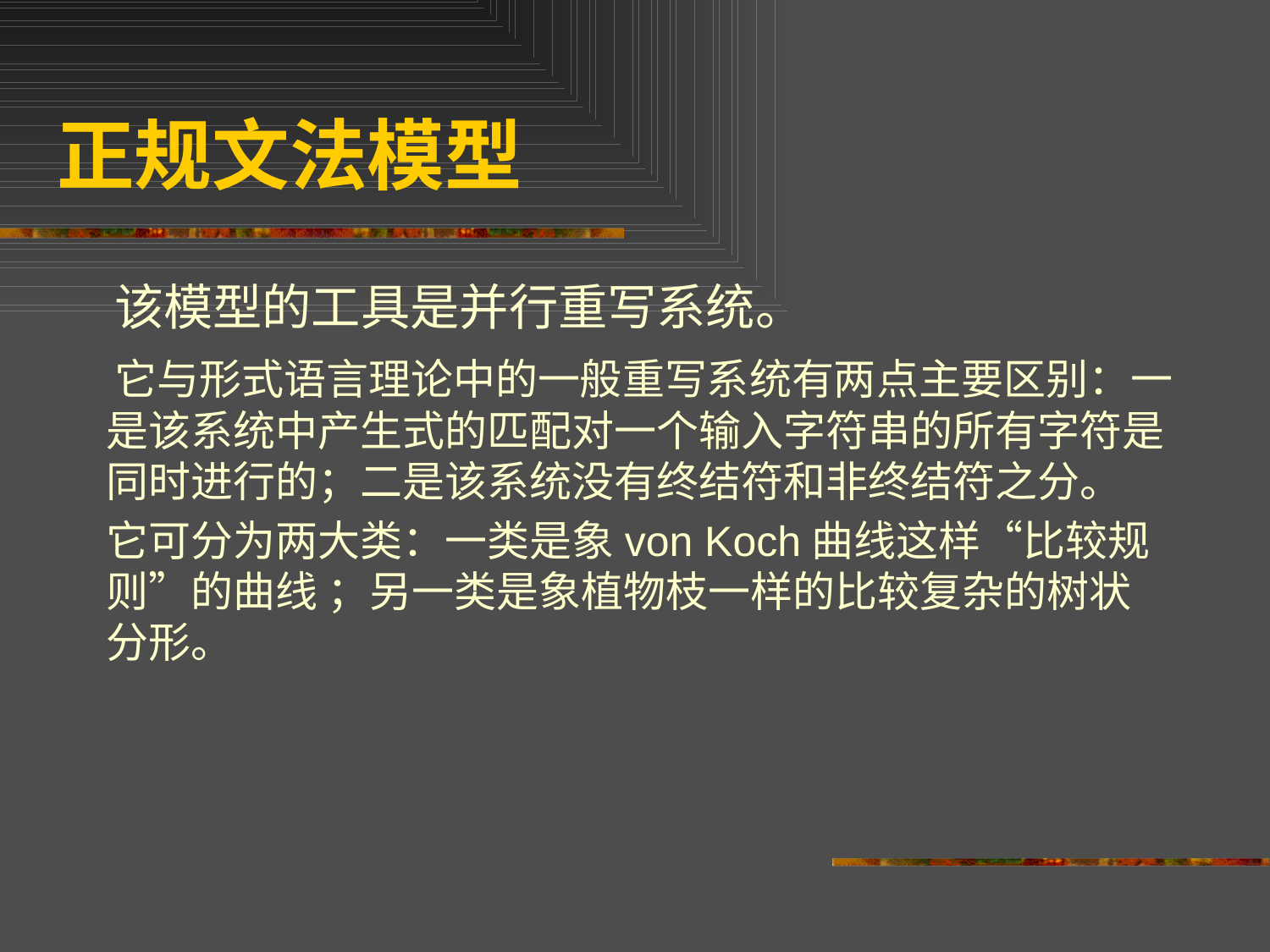

# 正规文法模型
    该模型的工具是并行重写系统。
    它与形式语言理论中的一般重写系统有两点主要区别：一是该系统中产生式的匹配对一个输入字符串的所有字符是同时进行的；二是该系统没有终结符和非终结符之分。
    它可分为两大类：一类是象von Koch曲线这样“比较规则”的曲线 ；另一类是象植物枝一样的比较复杂的树状分形。